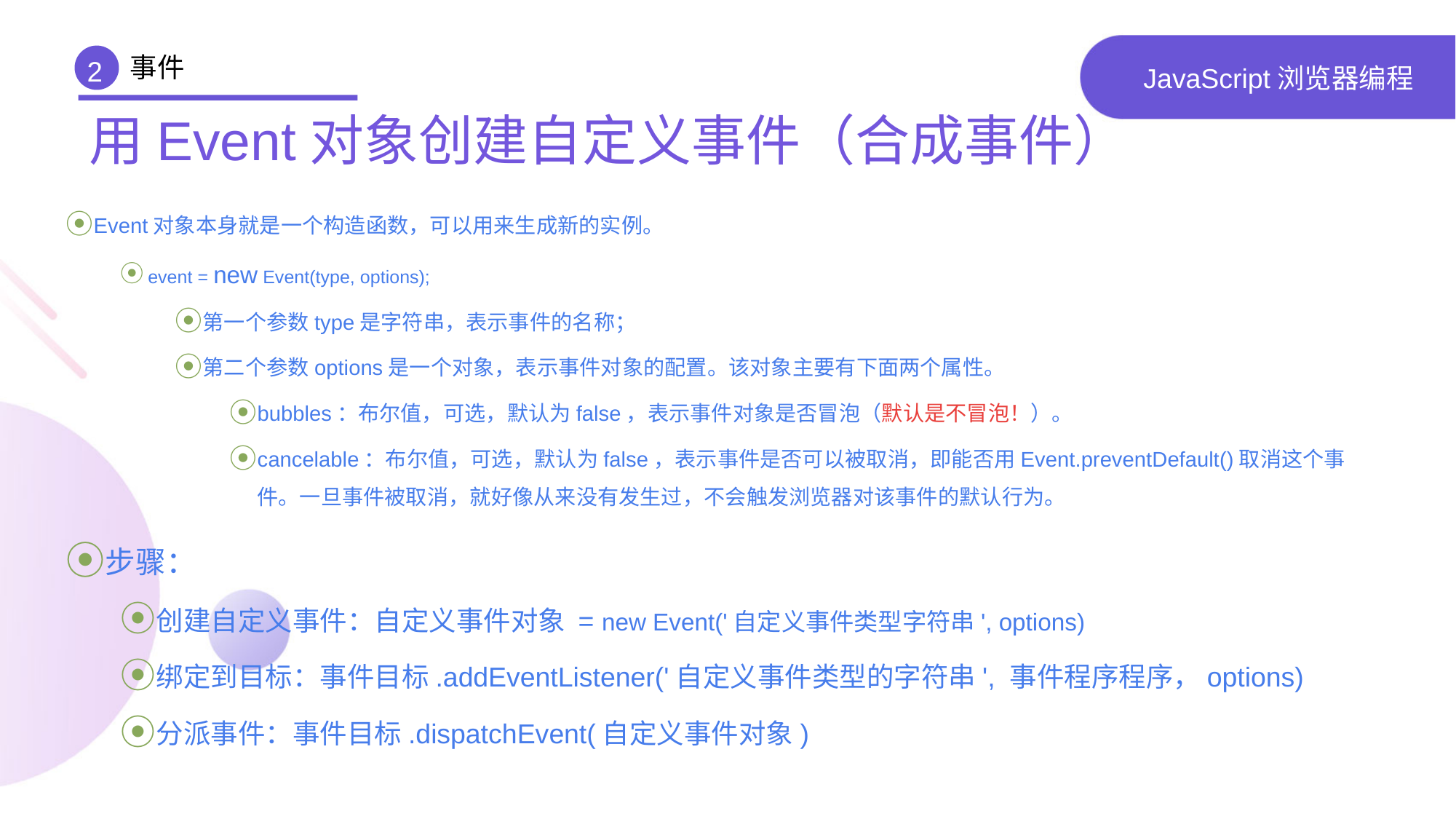

事件
2
# JavaScript浏览器编程
用Event对象创建自定义事件（合成事件）
Event对象本身就是一个构造函数，可以用来生成新的实例。
event = new Event(type, options);
第一个参数type是字符串，表示事件的名称；
第二个参数options是一个对象，表示事件对象的配置。该对象主要有下面两个属性。
bubbles：布尔值，可选，默认为false，表示事件对象是否冒泡（默认是不冒泡！）。
cancelable：布尔值，可选，默认为false，表示事件是否可以被取消，即能否用Event.preventDefault()取消这个事件。一旦事件被取消，就好像从来没有发生过，不会触发浏览器对该事件的默认行为。
步骤：
创建自定义事件：自定义事件对象 = new Event('自定义事件类型字符串', options)
绑定到目标：事件目标.addEventListener('自定义事件类型的字符串', 事件程序程序，options)
分派事件：事件目标.dispatchEvent(自定义事件对象)